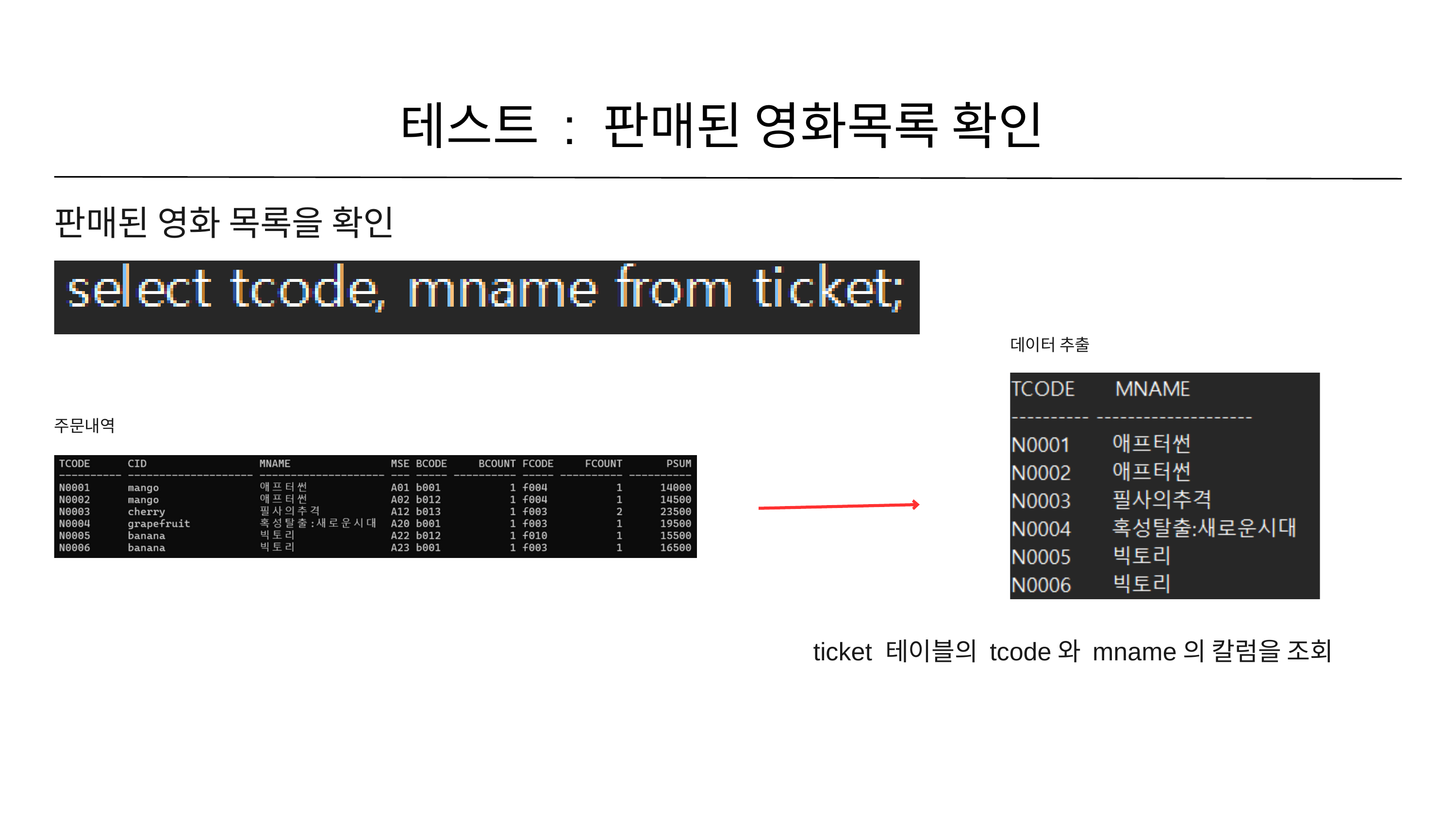

테스트 : 판매된 영화목록 확인

판매된 영화 목록을 확인

데이터 추출

주문내역

ticket 테이블의 tcode와 mname의 칼럼을 조회